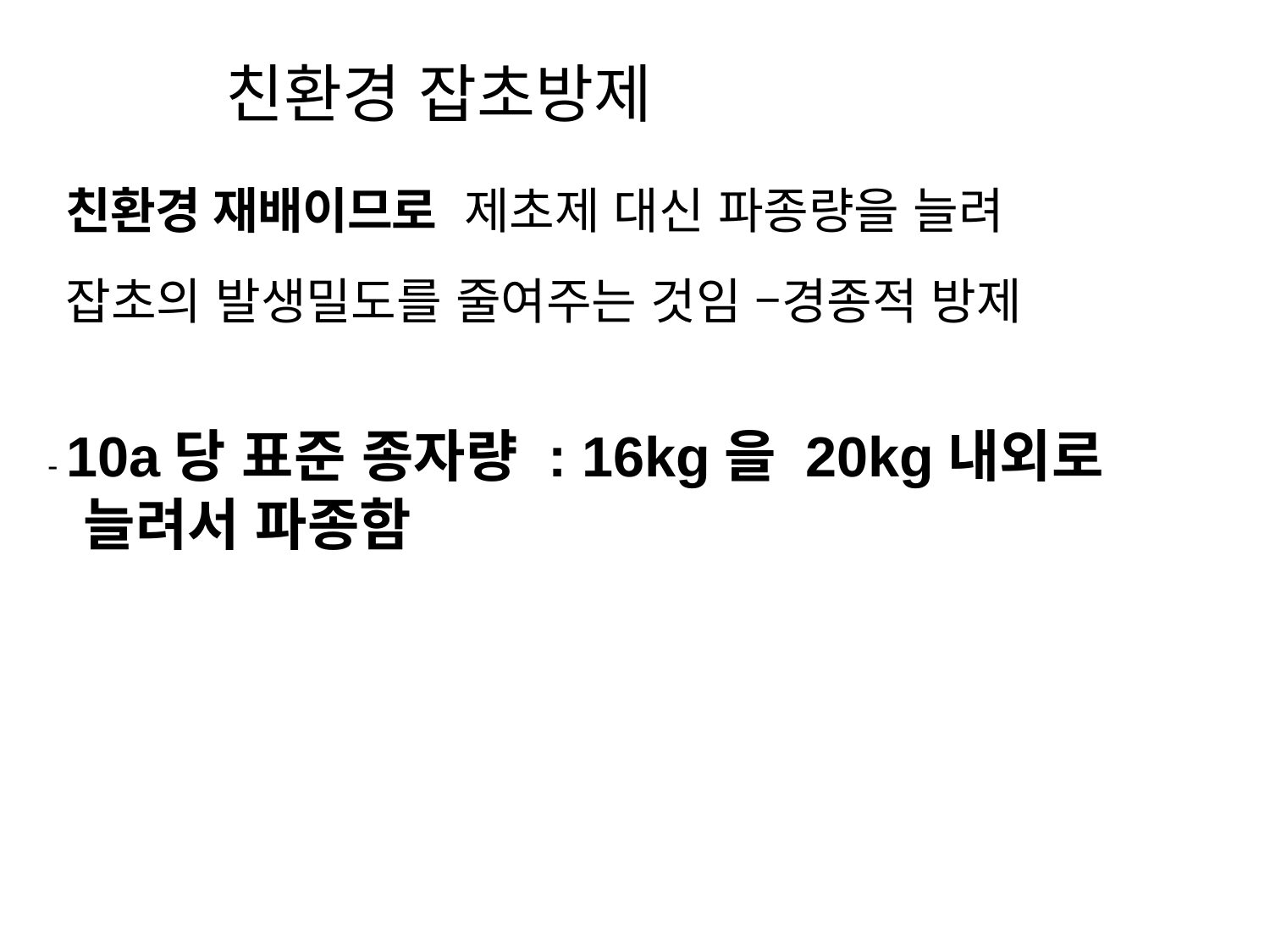

# 친환경 잡초방제
 친환경 재배이므로  제초제 대신 파종량을 늘려
 잡초의 발생밀도를 줄여주는 것임 –경종적 방제

 - 10a당 표준 종자량 : 16kg을 20kg내외로
  늘려서 파종함